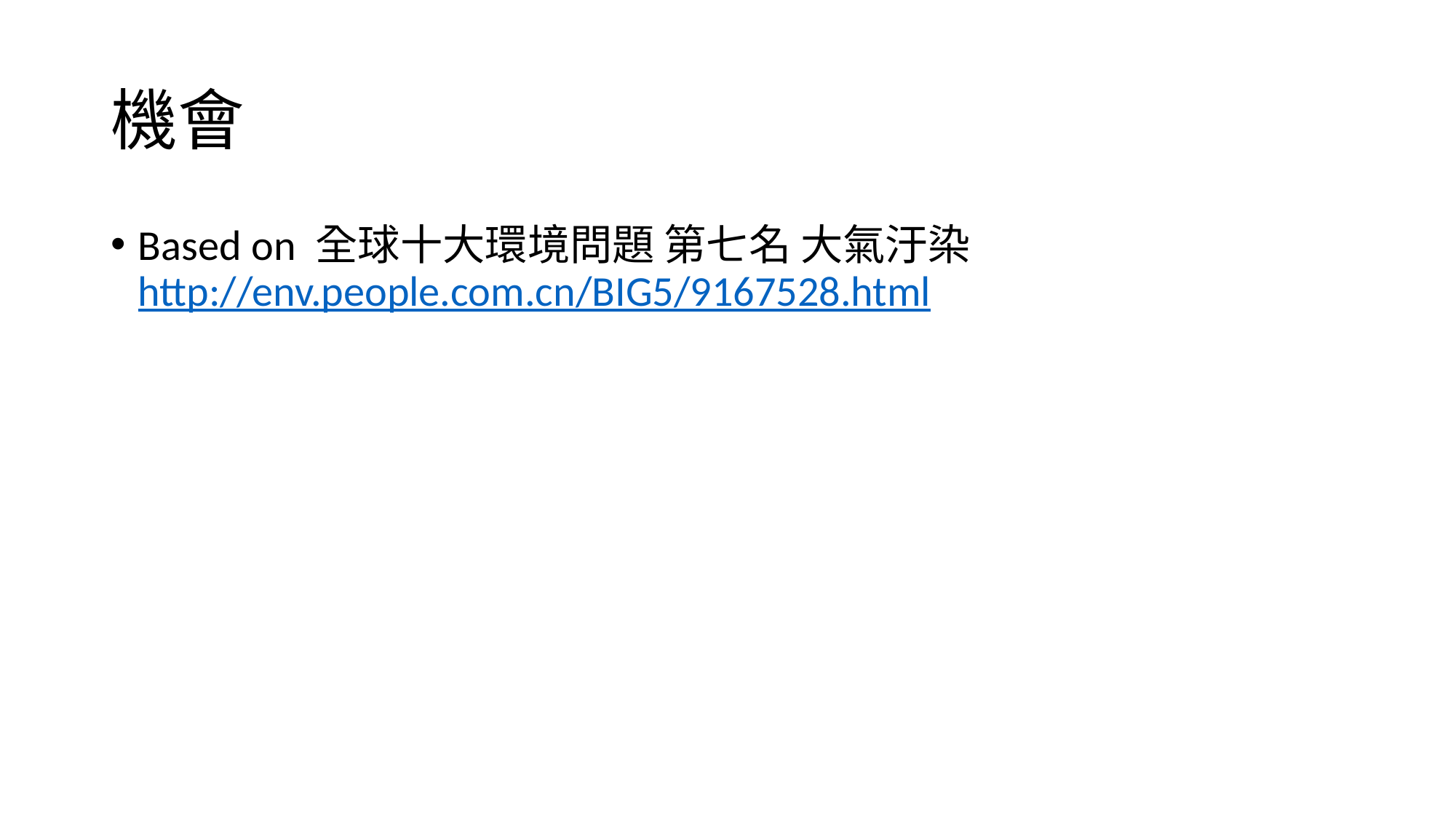

# 機會
Based on 全球十大環境問題 第七名 大氣汙染http://env.people.com.cn/BIG5/9167528.html